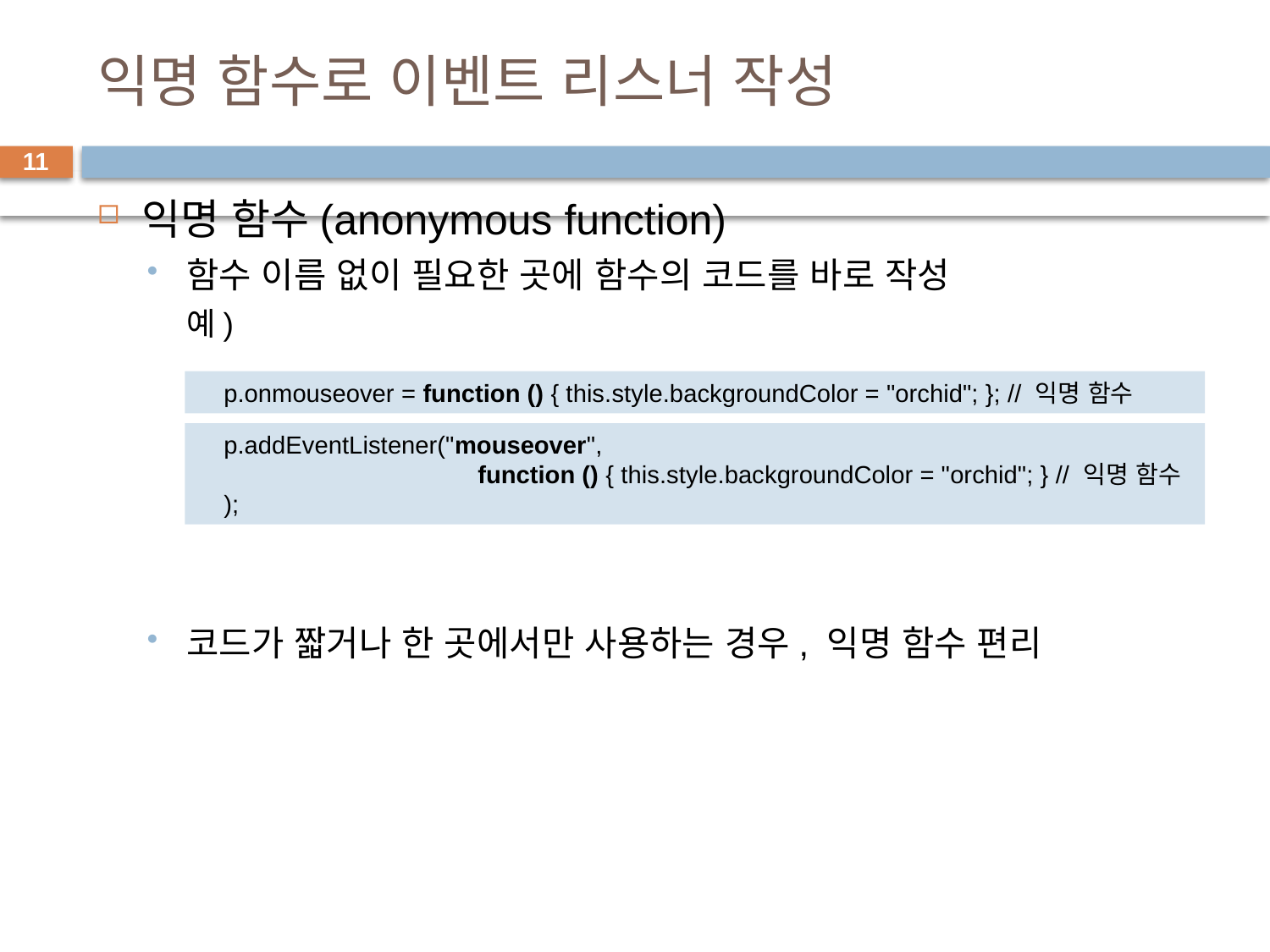

# 익명 함수로 이벤트 리스너 작성
11
익명 함수(anonymous function)
함수 이름 없이 필요한 곳에 함수의 코드를 바로 작성
예)

코드가 짧거나 한 곳에서만 사용하는 경우, 익명 함수 편리

p.onmouseover = function () { this.style.backgroundColor = "orchid"; }; // 익명 함수
p.addEventListener("mouseover",
		function () { this.style.backgroundColor = "orchid"; } // 익명 함수
);